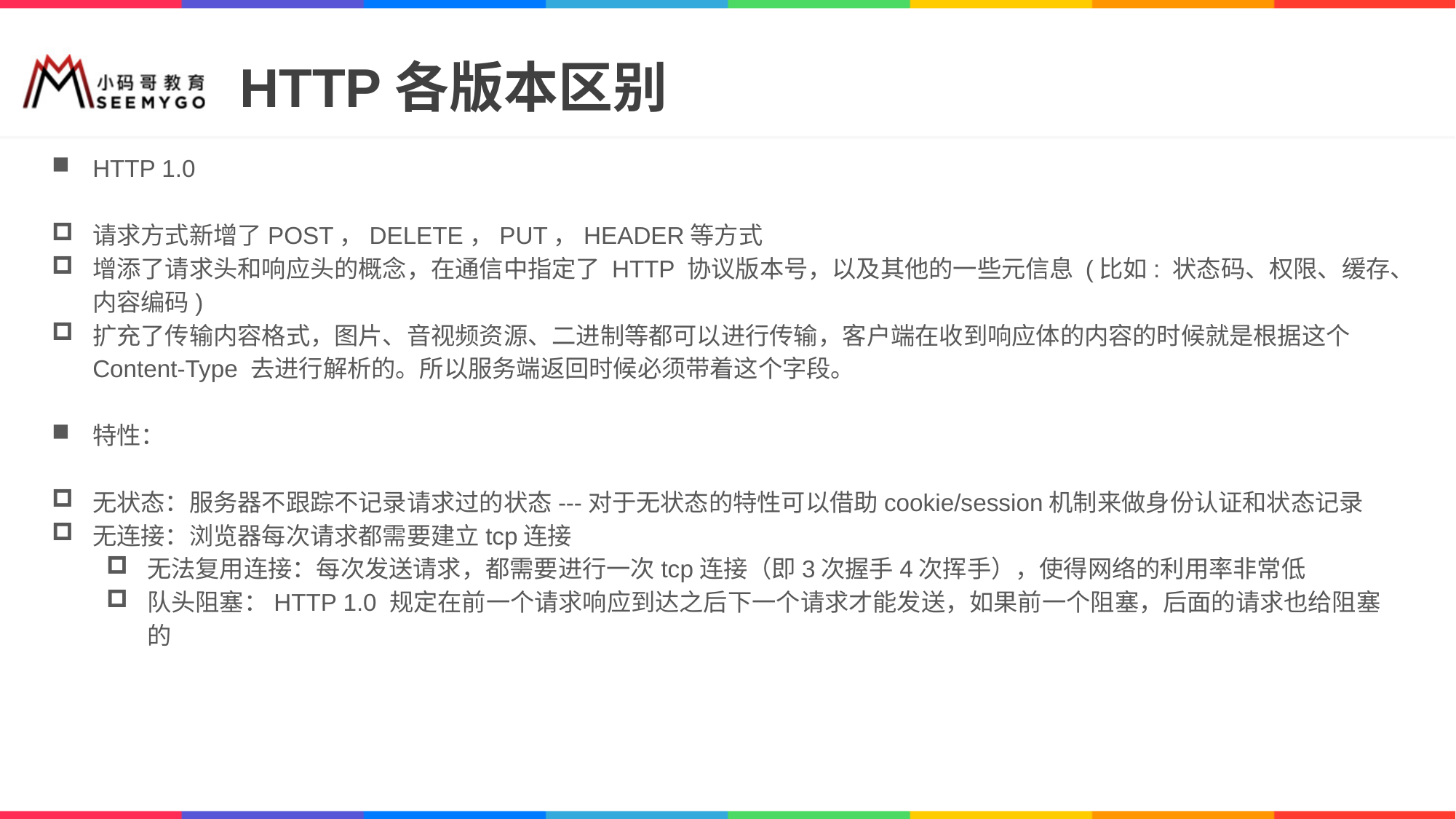

# HTTP各版本区别
HTTP 1.0

请求方式新增了POST，DELETE，PUT，HEADER等方式
增添了请求头和响应头的概念，在通信中指定了 HTTP 协议版本号，以及其他的一些元信息 (比如: 状态码、权限、缓存、内容编码)
扩充了传输内容格式，图片、音视频资源、二进制等都可以进行传输，客户端在收到响应体的内容的时候就是根据这个 Content-Type 去进行解析的。所以服务端返回时候必须带着这个字段。

特性：

无状态：服务器不跟踪不记录请求过的状态---对于无状态的特性可以借助cookie/session机制来做身份认证和状态记录
无连接：浏览器每次请求都需要建立tcp连接
无法复用连接：每次发送请求，都需要进行一次tcp连接（即3次握手4次挥手），使得网络的利用率非常低
队头阻塞：HTTP 1.0 规定在前一个请求响应到达之后下一个请求才能发送，如果前一个阻塞，后面的请求也给阻塞的